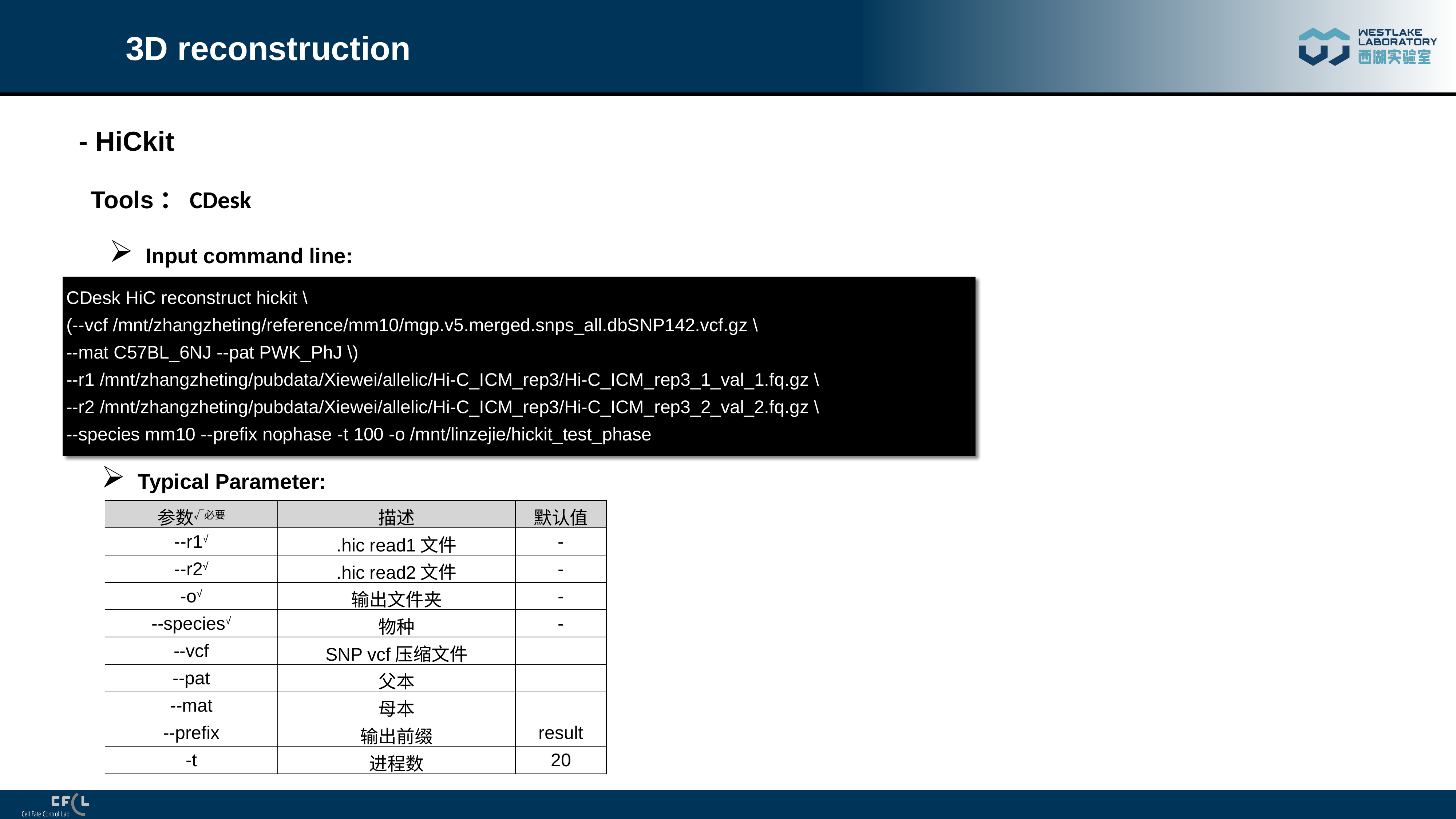

# 3D reconstruction
- HiCkit
Tools：CDesk
Input command line:
CDesk HiC reconstruct hickit \
(--vcf /mnt/zhangzheting/reference/mm10/mgp.v5.merged.snps_all.dbSNP142.vcf.gz \
--mat C57BL_6NJ --pat PWK_PhJ \)
--r1 /mnt/zhangzheting/pubdata/Xiewei/allelic/Hi-C_ICM_rep3/Hi-C_ICM_rep3_1_val_1.fq.gz \
--r2 /mnt/zhangzheting/pubdata/Xiewei/allelic/Hi-C_ICM_rep3/Hi-C_ICM_rep3_2_val_2.fq.gz \
--species mm10 --prefix nophase -t 100 -o /mnt/linzejie/hickit_test_phase
Typical Parameter:
| 参数√必要 | 描述 | 默认值 |
| --- | --- | --- |
| --r1√ | .hic read1文件 | - |
| --r2√ | .hic read2文件 | - |
| -o√ | 输出文件夹 | - |
| --species√ | 物种 | - |
| --vcf | SNP vcf压缩文件 |  |
| --pat | 父本 |  |
| --mat | 母本 |  |
| --prefix | 输出前缀 | result |
| -t | 进程数 | 20 |